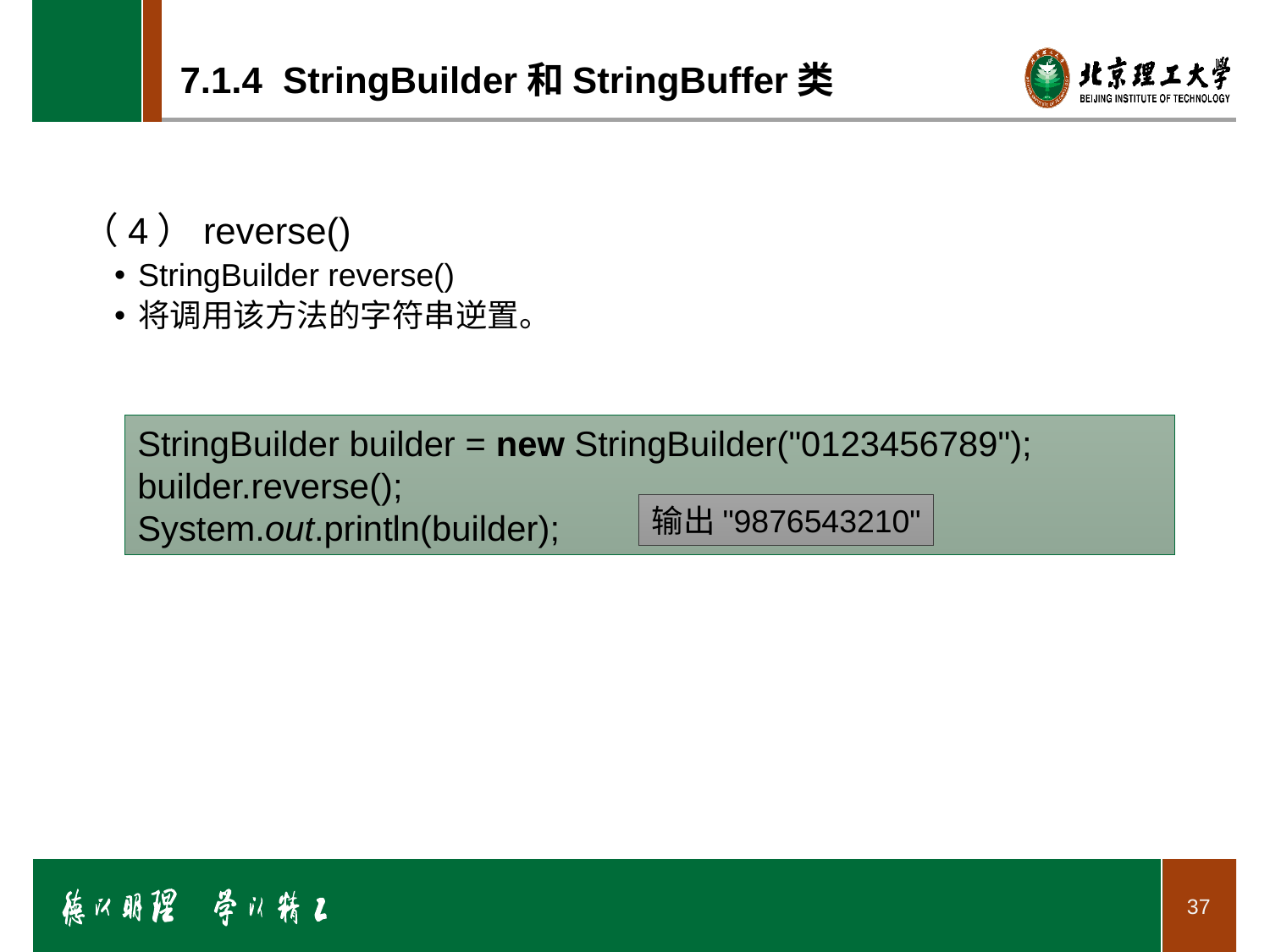

# 7.1.4  StringBuilder和StringBuffer类
（4）reverse()
StringBuilder reverse()
将调用该方法的字符串逆置。
StringBuilder builder = new StringBuilder("0123456789");
builder.reverse();
System.out.println(builder);
输出"9876543210"